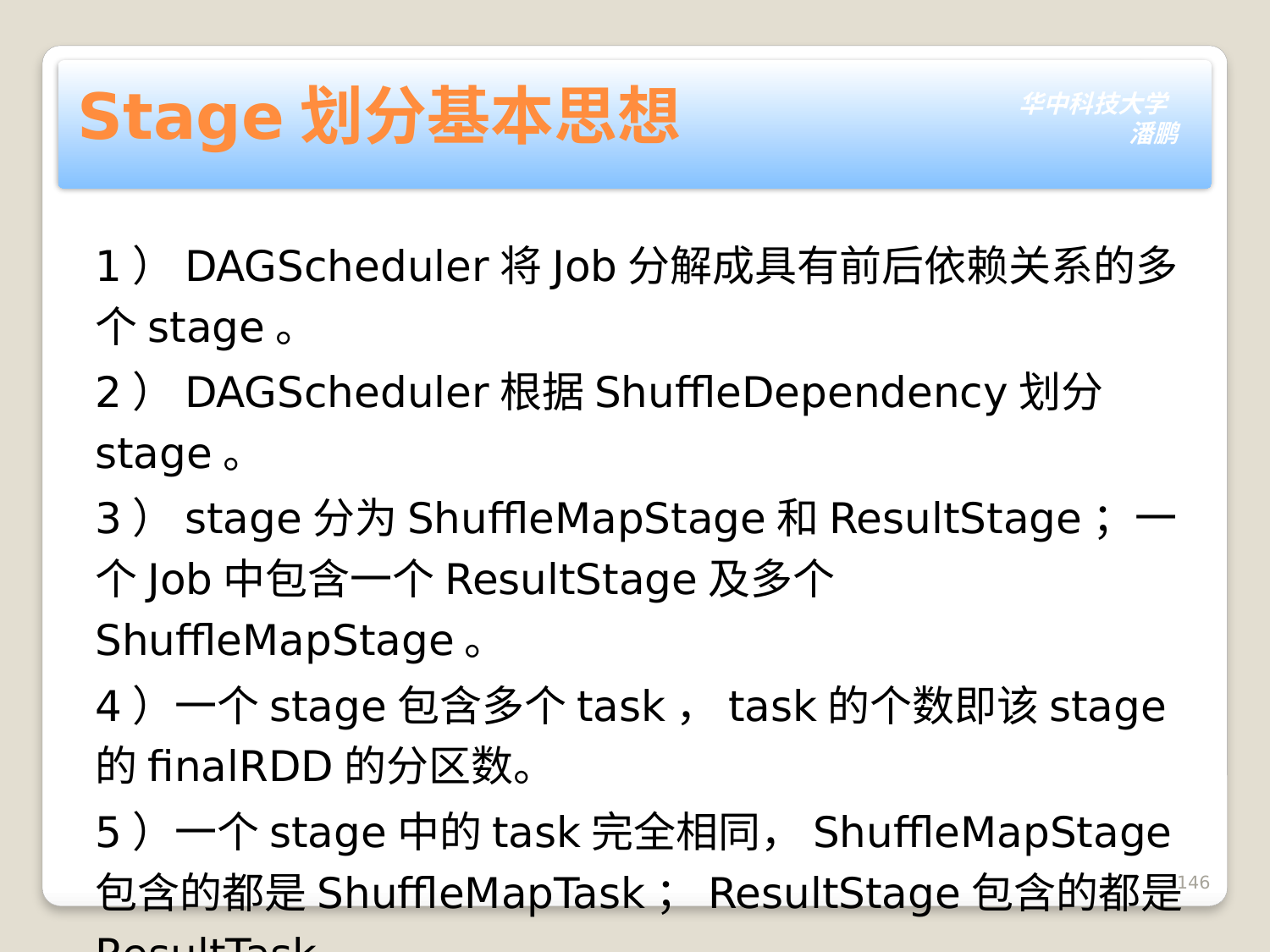

# Stage划分基本思想
1）DAGScheduler将Job分解成具有前后依赖关系的多个stage。
2）DAGScheduler根据ShuffleDependency划分stage。
3）stage分为ShuffleMapStage和ResultStage；一个Job中包含一个ResultStage及多个ShuffleMapStage。
4）一个stage包含多个task，task的个数即该stage的finalRDD的分区数。
5）一个stage中的task完全相同，ShuffleMapStage包含的都是ShuffleMapTask；ResultStage包含的都是ResultTask。
146